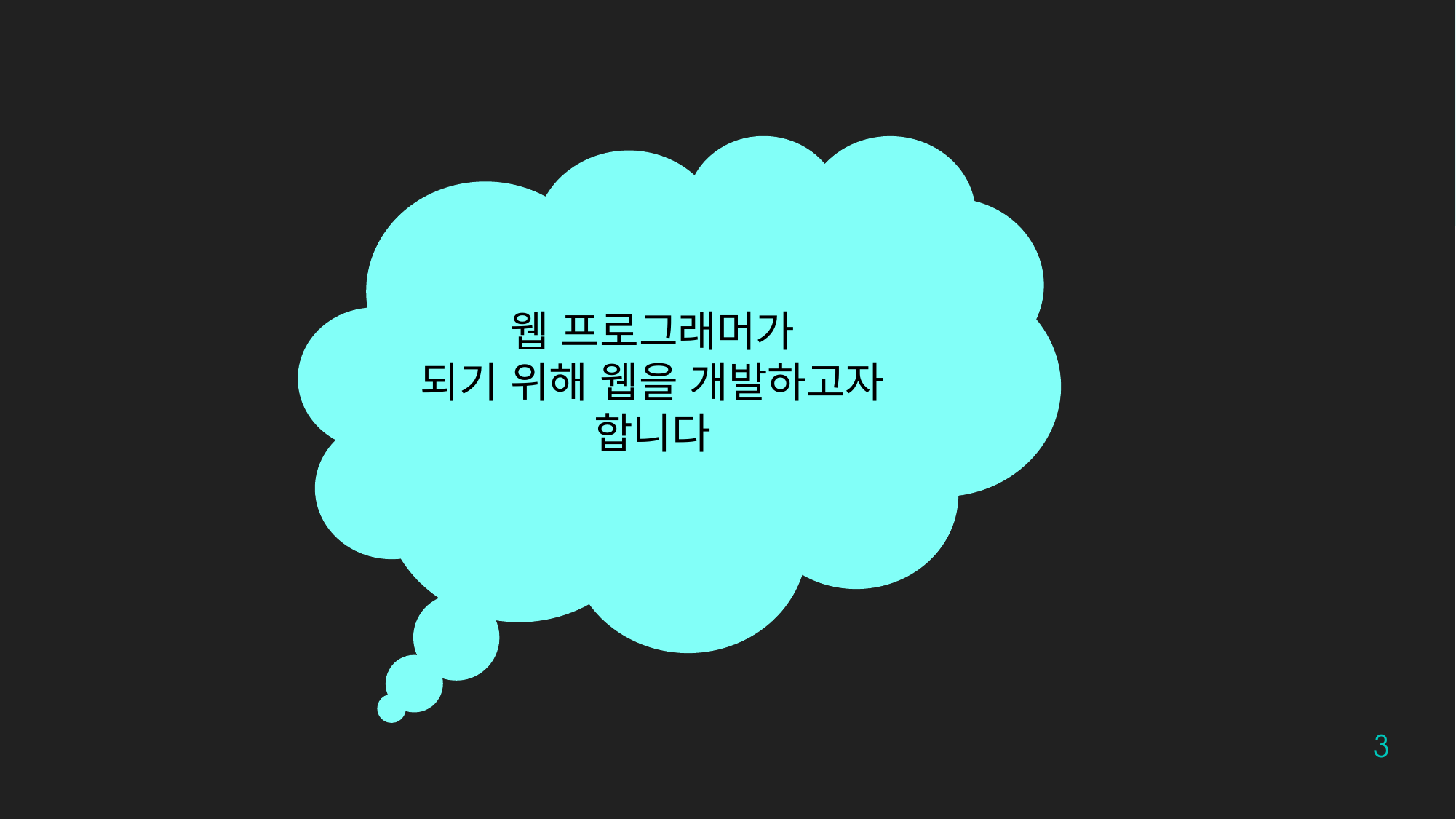

웹 프로그래머가
되기 위해 웹을 개발하고자 합니다
3